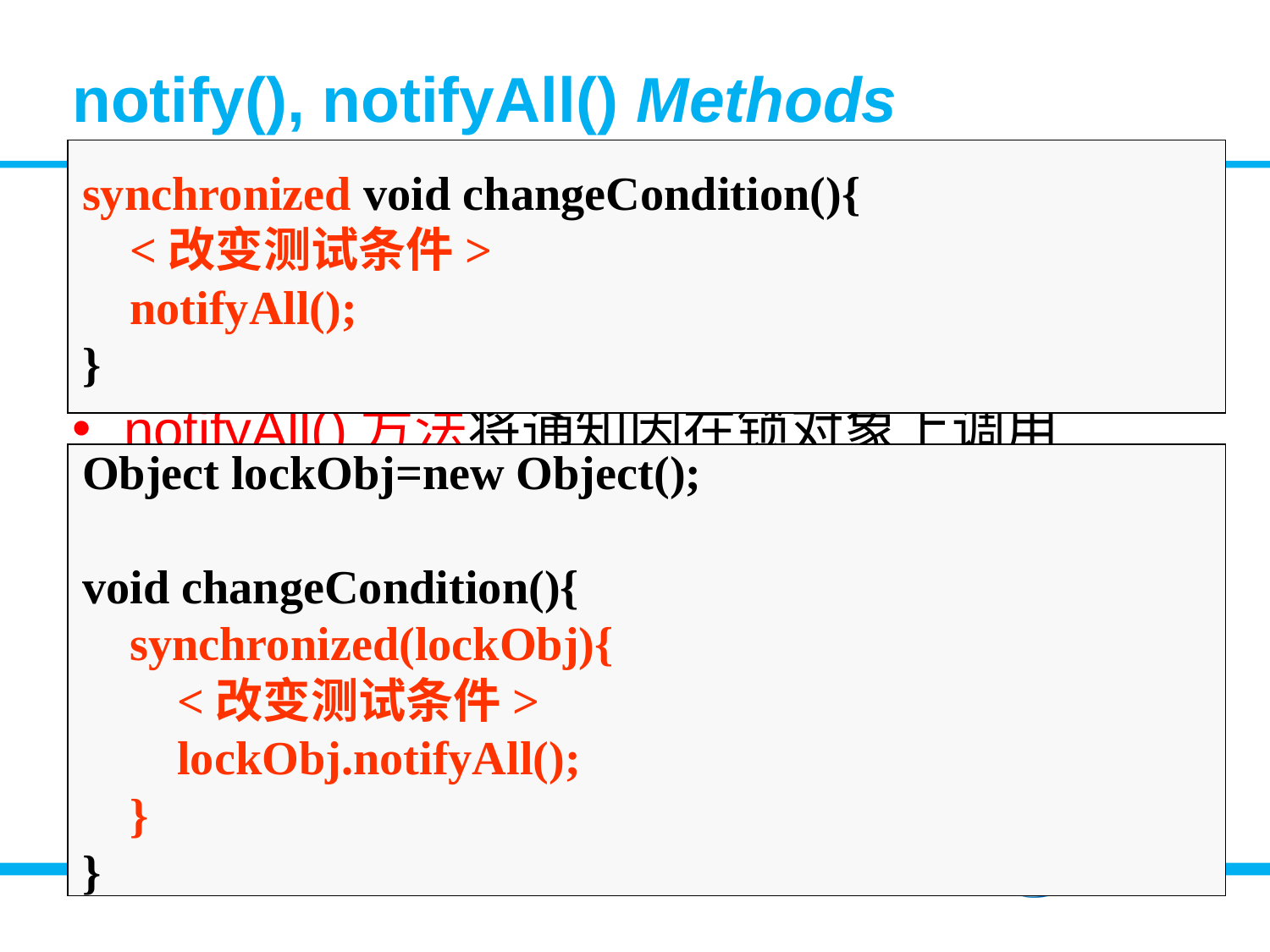

# notify(), notifyAll() Methods
synchronized void changeCondition(){
    <改变测试条件>
    notifyAll();
}
notify()方法将通知因在锁对象上调用wait()方法而被阻塞的任意一个线程，使它有机会检查测试条件的改变
notifyAll()方法将通知因在锁对象上调用wait()方法而被阻塞的所有线程，使它们都有机会检查测试条件的改变

Object lockObj=new Object();

void changeCondition(){
    synchronized(lockObj){
        <改变测试条件>
        lockObj.notifyAll();
    }
}